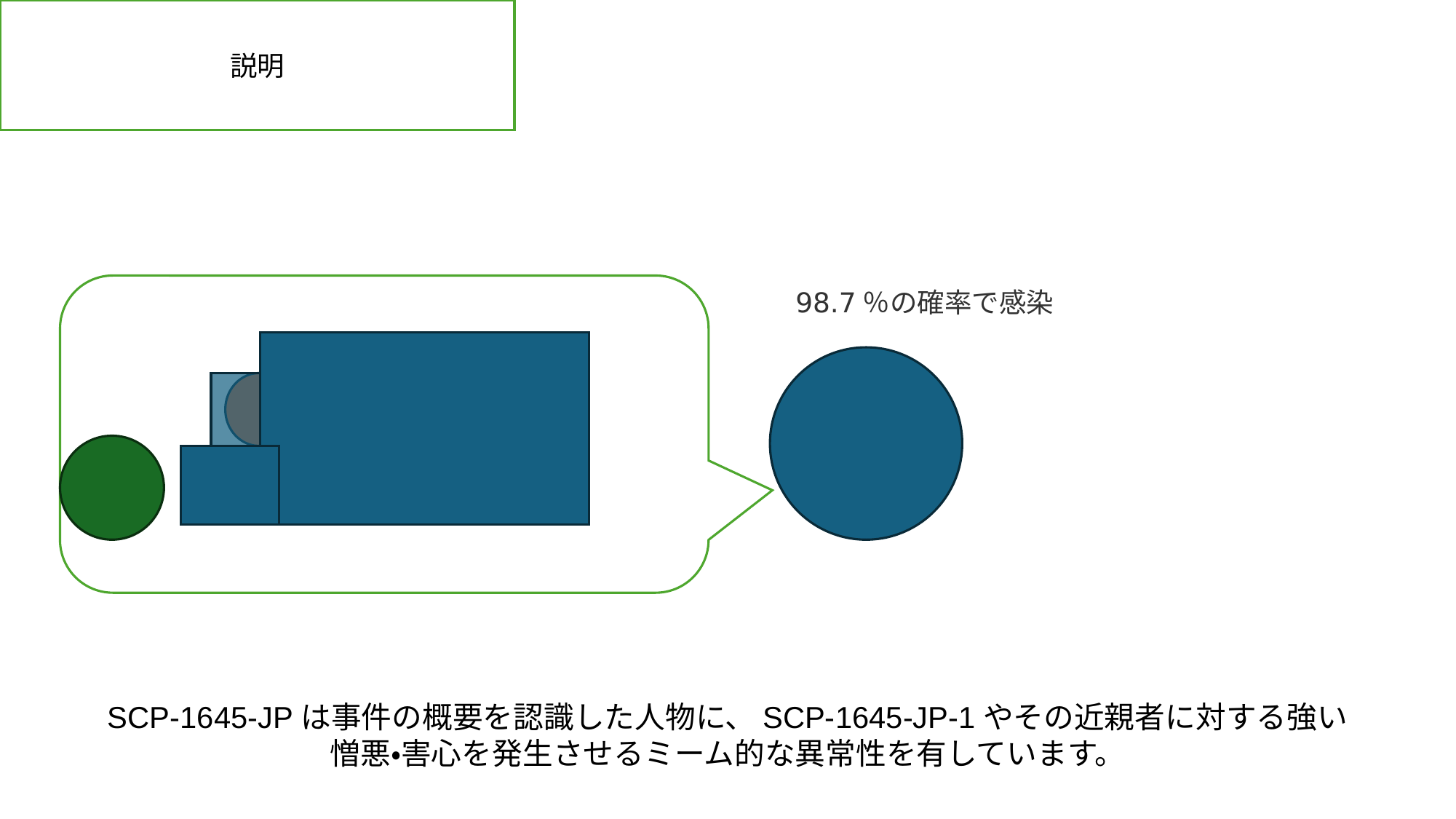

説明

98.7％の確率で感染

SCP-1645-JPは事件の概要を認識した人物に、SCP-1645-JP-1やその近親者に対する強い憎悪・害心を発生させるミーム的な異常性を有しています。